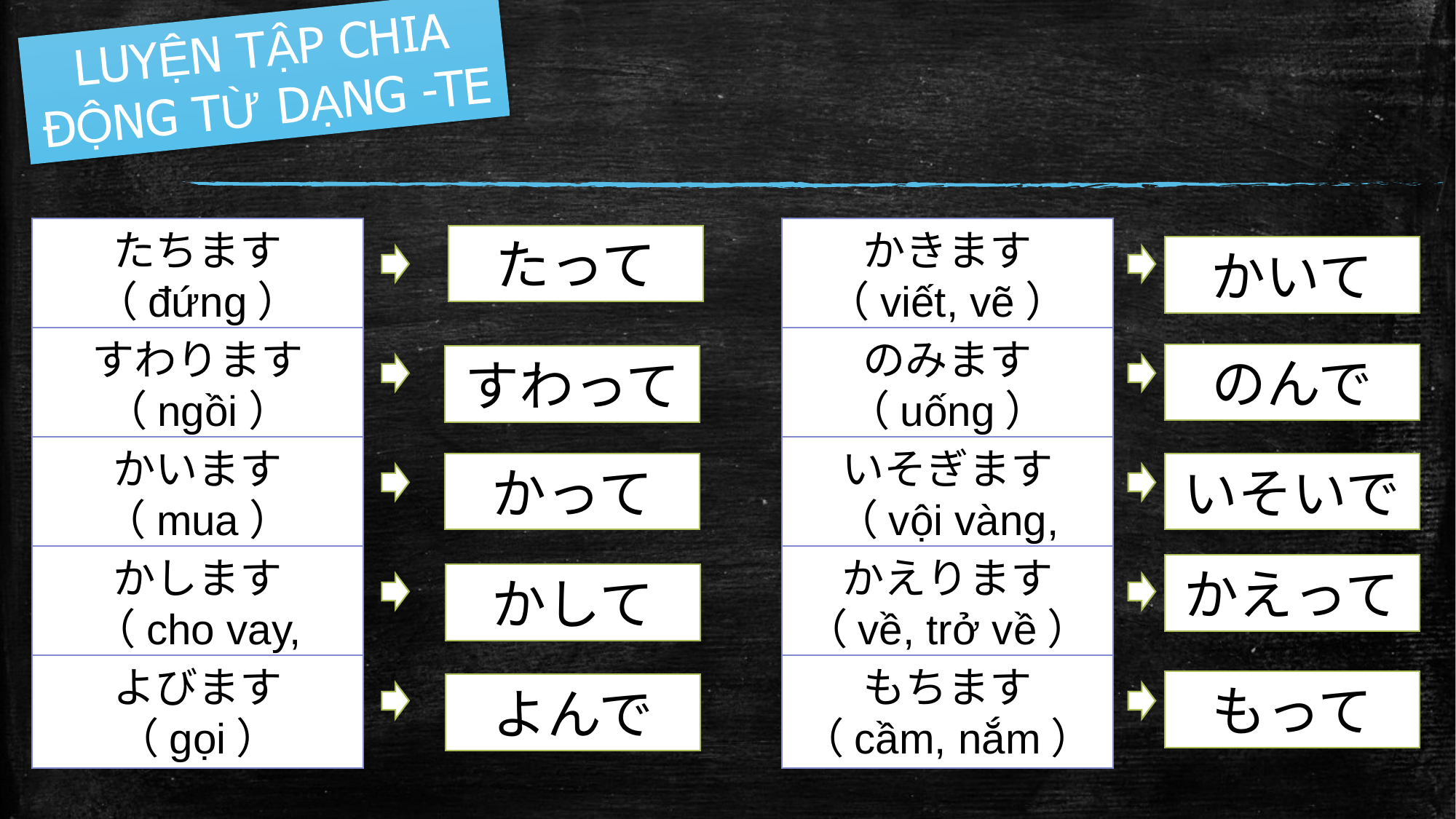

LUYỆN TẬP CHIA ĐỘNG TỪ DẠNG -TE
たちます
（đứng）
かきます
（viết, vẽ）
たって
かいて

すわります
（ngồi）
のみます
（uống）
のんで
すわって

かいます
（mua）
いそぎます
（vội vàng, nhanh）
かって
いそいで

かします
（cho vay, mượn）
かえります
（về, trở về）
かえって
かして

よびます
（gọi）
もちます
（cầm, nắm）
もって
よんで